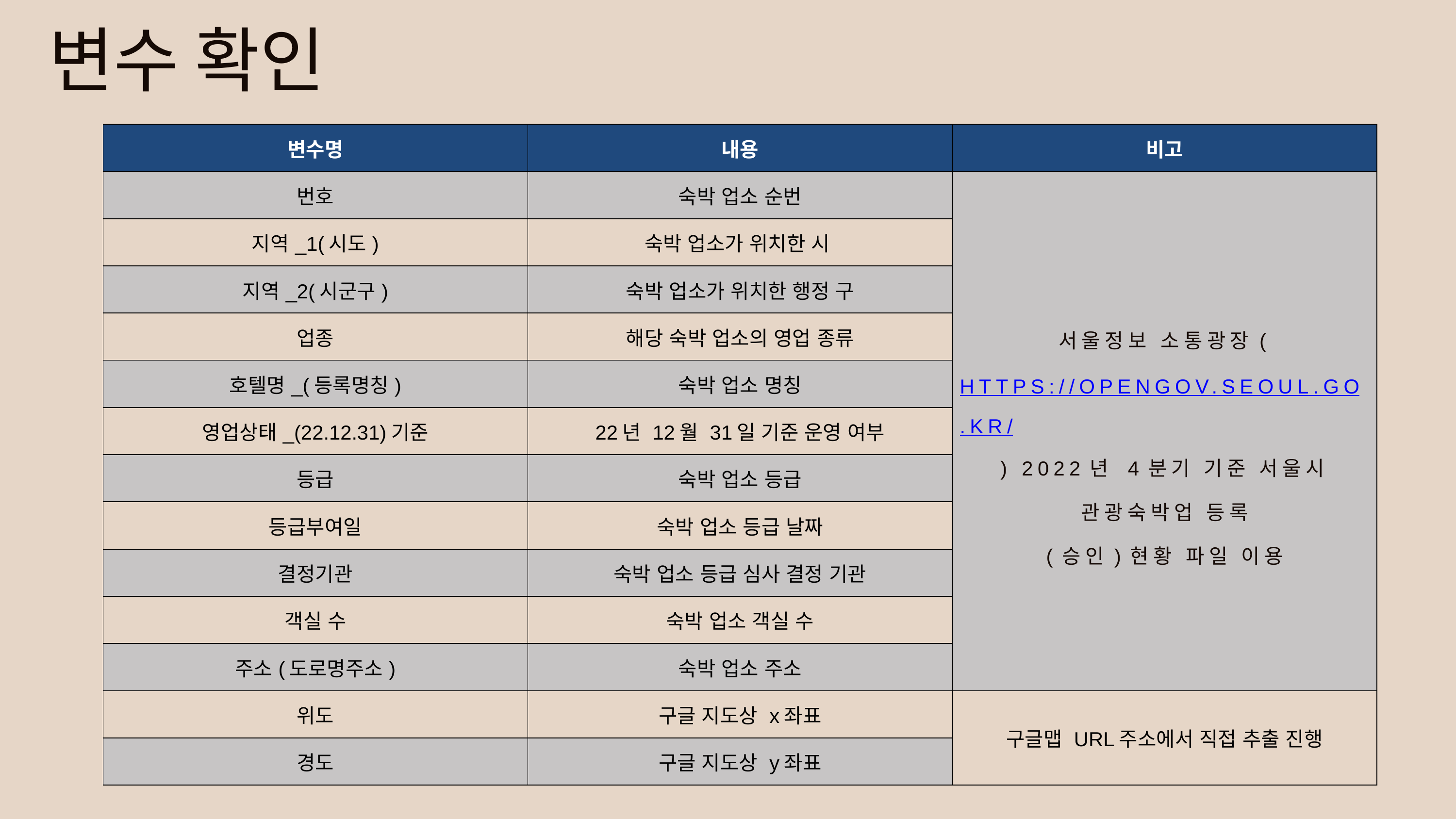

변수 확인
| 변수명 | 내용 | 비고 |
| --- | --- | --- |
| 번호 | 숙박 업소 순번 | 서울정보 소통광장(HTTPS://OPENGOV.SEOUL.GO.KR/) 2022년 4분기 기준 서울시 관광숙박업 등록 (승인)현황 파일 이용 |
| 지역\_1(시도) | 숙박 업소가 위치한 시 |  |
| 지역\_2(시군구) | 숙박 업소가 위치한 행정 구 |  |
| 업종 | 해당 숙박 업소의 영업 종류 |  |
| 호텔명\_(등록명칭) | 숙박 업소 명칭 |  |
| 영업상태\_(22.12.31)기준 | 22년 12월 31일 기준 운영 여부 |  |
| 등급 | 숙박 업소 등급 |  |
| 등급부여일 | 숙박 업소 등급 날짜 |  |
| 결정기관 | 숙박 업소 등급 심사 결정 기관 |  |
| 객실 수 | 숙박 업소 객실 수 |  |
| 주소(도로명주소) | 숙박 업소 주소 |  |
| 위도 | 구글 지도상 x좌표 | 구글맵 URL주소에서 직접 추출 진행 |
| 경도 | 구글 지도상 y좌표 |  |